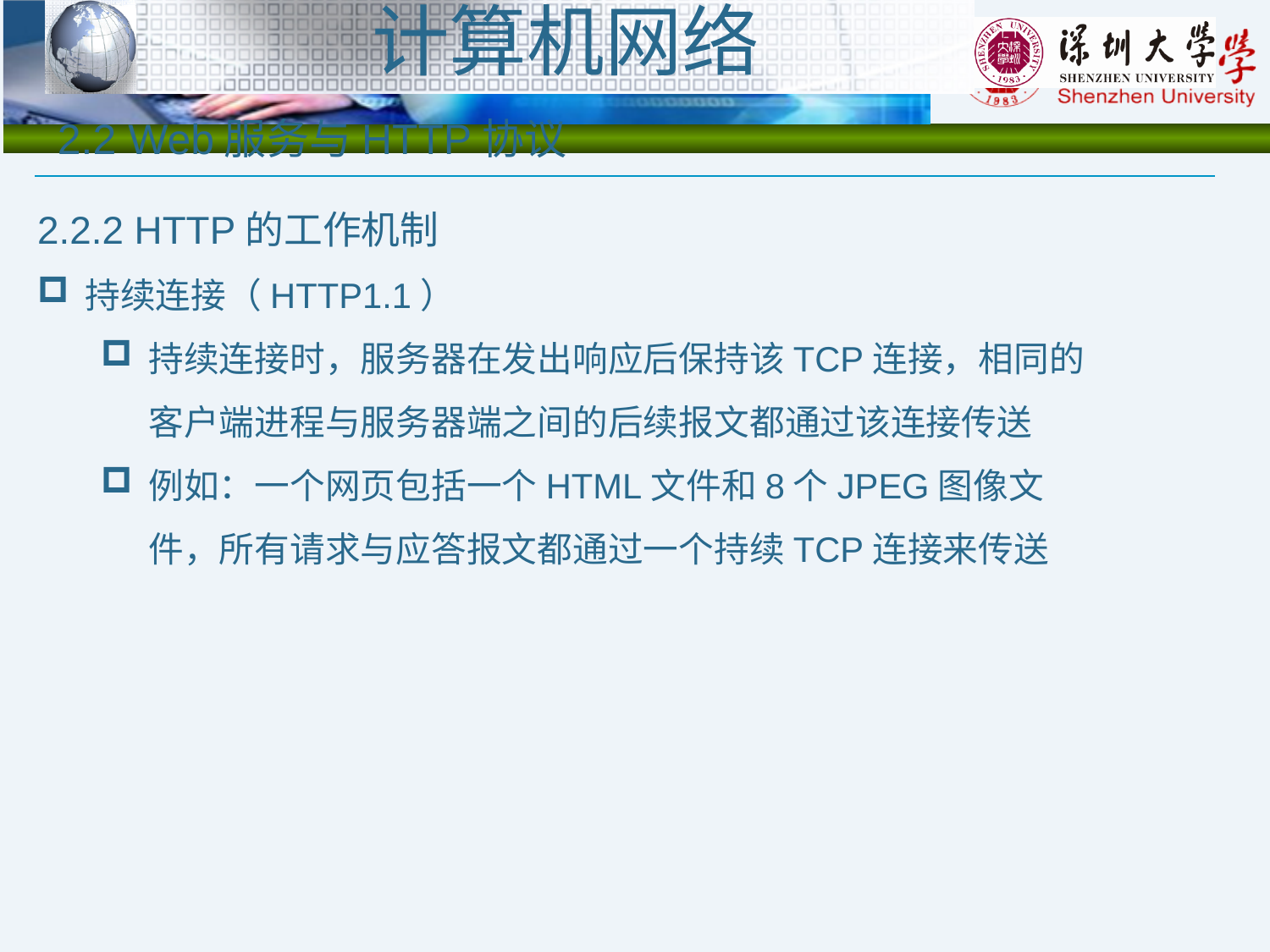

2.2 Web服务与HTTP协议
2.2.2 HTTP的工作机制
持续连接（HTTP1.1）
持续连接时，服务器在发出响应后保持该TCP连接，相同的客户端进程与服务器端之间的后续报文都通过该连接传送
例如：一个网页包括一个HTML文件和8个JPEG图像文件，所有请求与应答报文都通过一个持续TCP连接来传送